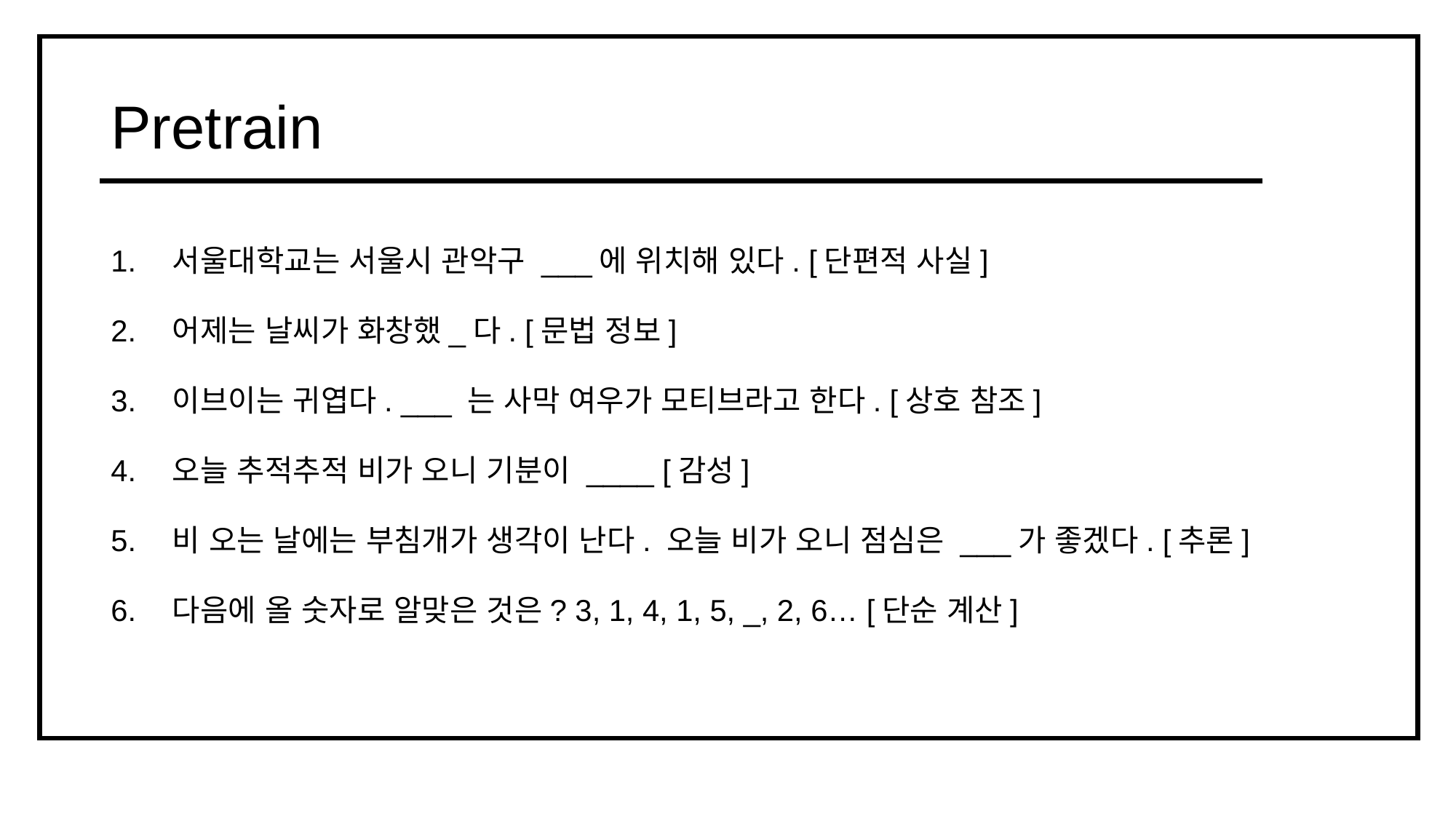

# Pretrain
서울대학교는 서울시 관악구 ___에 위치해 있다. [단편적 사실]
어제는 날씨가 화창했_다. [문법 정보]
이브이는 귀엽다. ___ 는 사막 여우가 모티브라고 한다. [상호 참조]
오늘 추적추적 비가 오니 기분이 ____ [감성]
비 오는 날에는 부침개가 생각이 난다. 오늘 비가 오니 점심은 ___가 좋겠다. [추론]
다음에 올 숫자로 알맞은 것은? 3, 1, 4, 1, 5, _, 2, 6… [단순 계산]